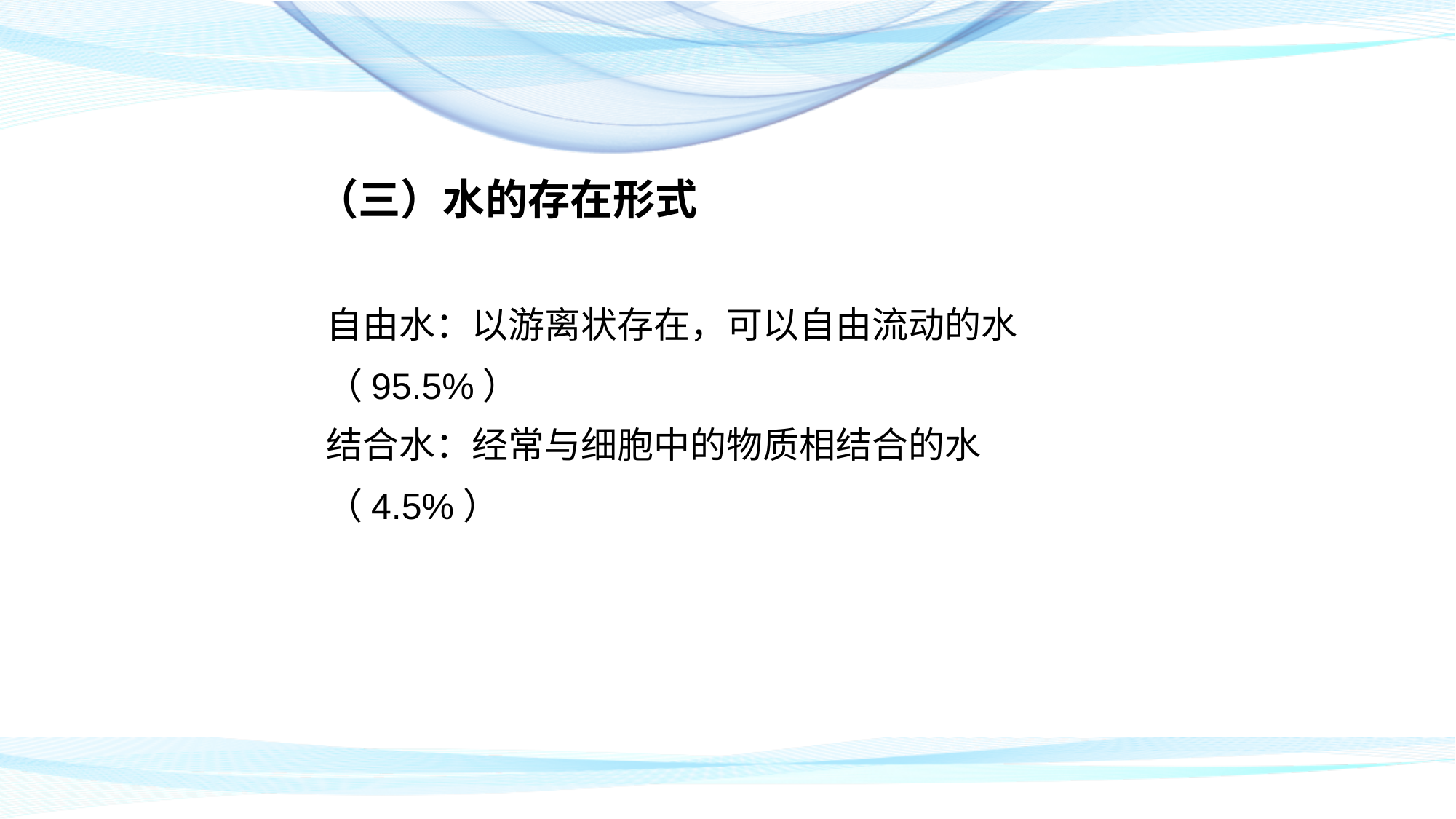

（三）水的存在形式
自由水：以游离状存在，可以自由流动的水（95.5%）
结合水：经常与细胞中的物质相结合的水（4.5%）